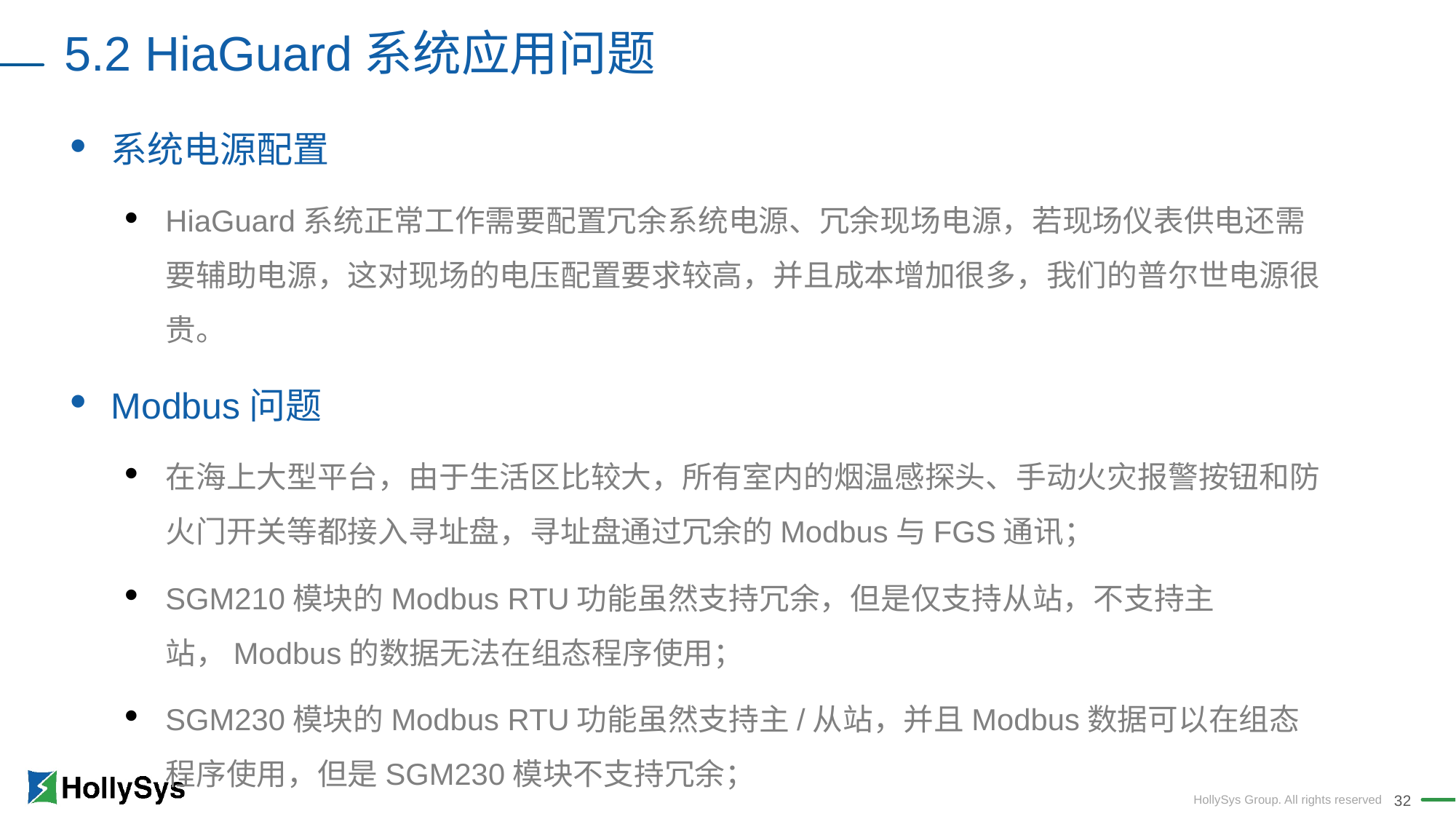

5.2 HiaGuard系统应用问题
系统电源配置
HiaGuard系统正常工作需要配置冗余系统电源、冗余现场电源，若现场仪表供电还需要辅助电源，这对现场的电压配置要求较高，并且成本增加很多，我们的普尔世电源很贵。
Modbus问题
在海上大型平台，由于生活区比较大，所有室内的烟温感探头、手动火灾报警按钮和防火门开关等都接入寻址盘，寻址盘通过冗余的Modbus与FGS通讯；
SGM210模块的Modbus RTU功能虽然支持冗余，但是仅支持从站，不支持主站，Modbus的数据无法在组态程序使用；
SGM230模块的Modbus RTU功能虽然支持主/从站，并且Modbus数据可以在组态程序使用，但是SGM230模块不支持冗余；